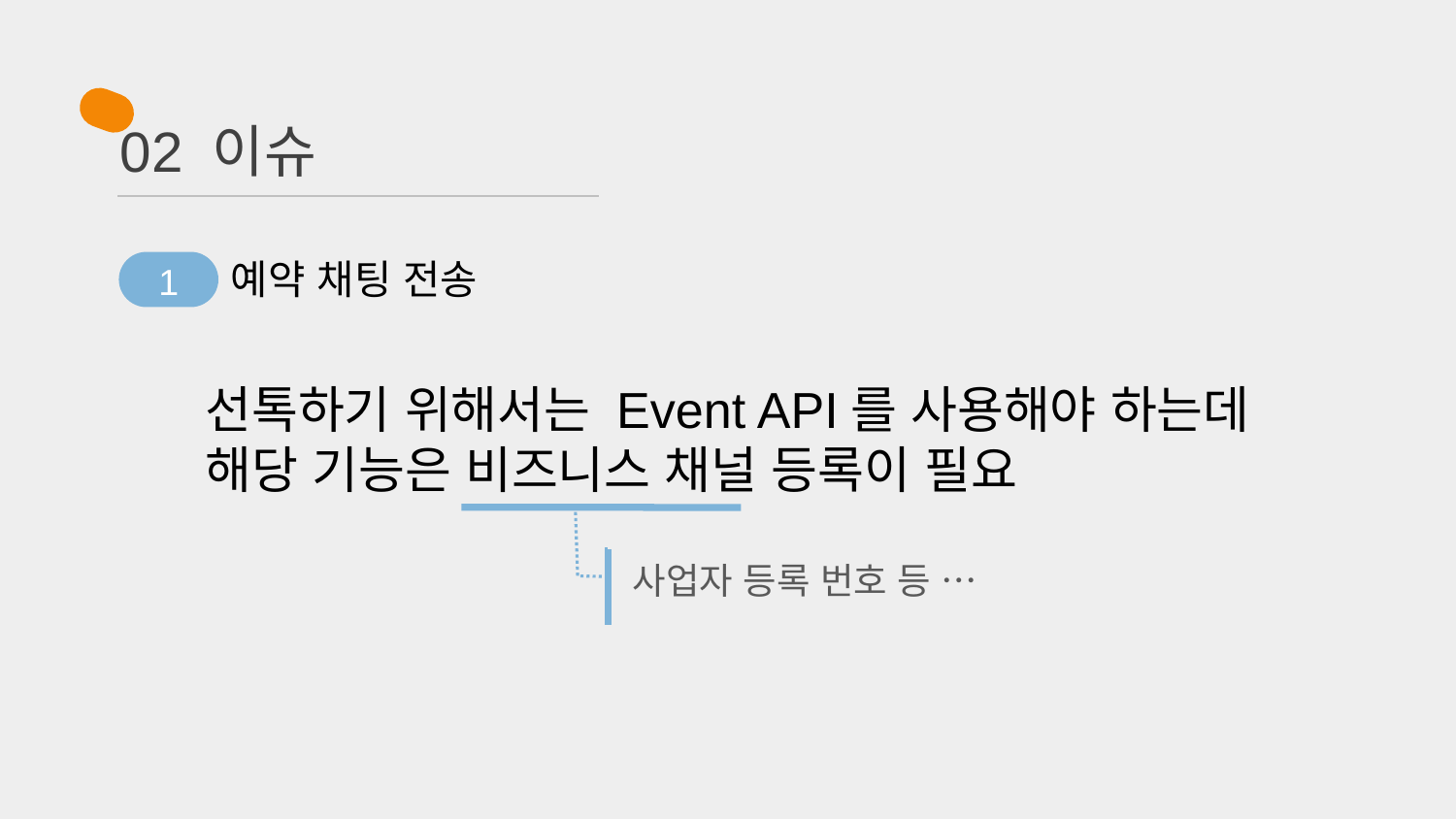

# 02 이슈
예약 채팅 전송

1
선톡하기 위해서는 Event API를 사용해야 하는데
해당 기능은 비즈니스 채널 등록이 필요

사업자 등록 번호 등 …